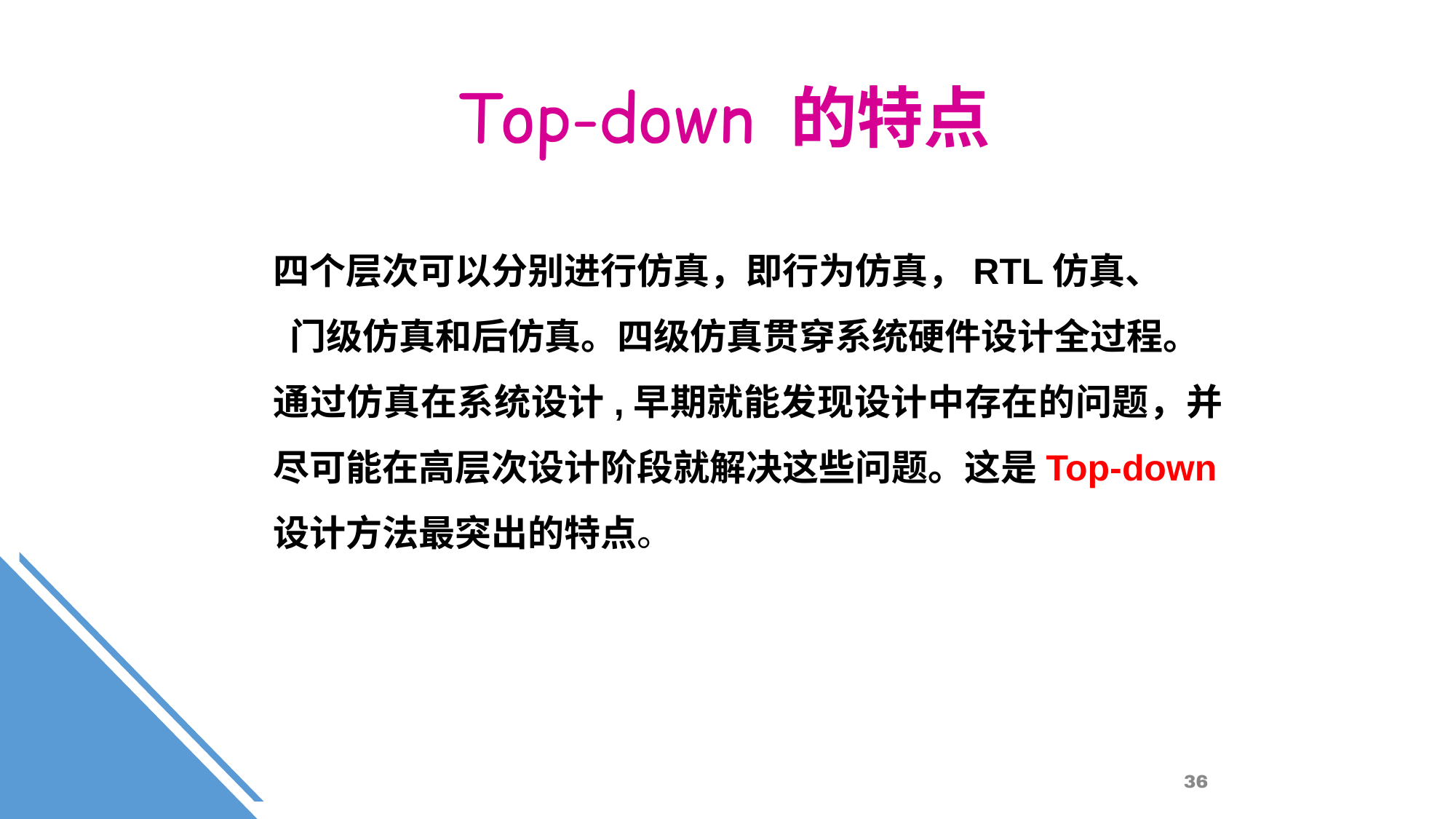

Top-down 的特点
四个层次可以分别进行仿真，即行为仿真，RTL仿真、
 门级仿真和后仿真。四级仿真贯穿系统硬件设计全过程。
通过仿真在系统设计,早期就能发现设计中存在的问题，并尽可能在高层次设计阶段就解决这些问题。这是Top-down设计方法最突出的特点。
36